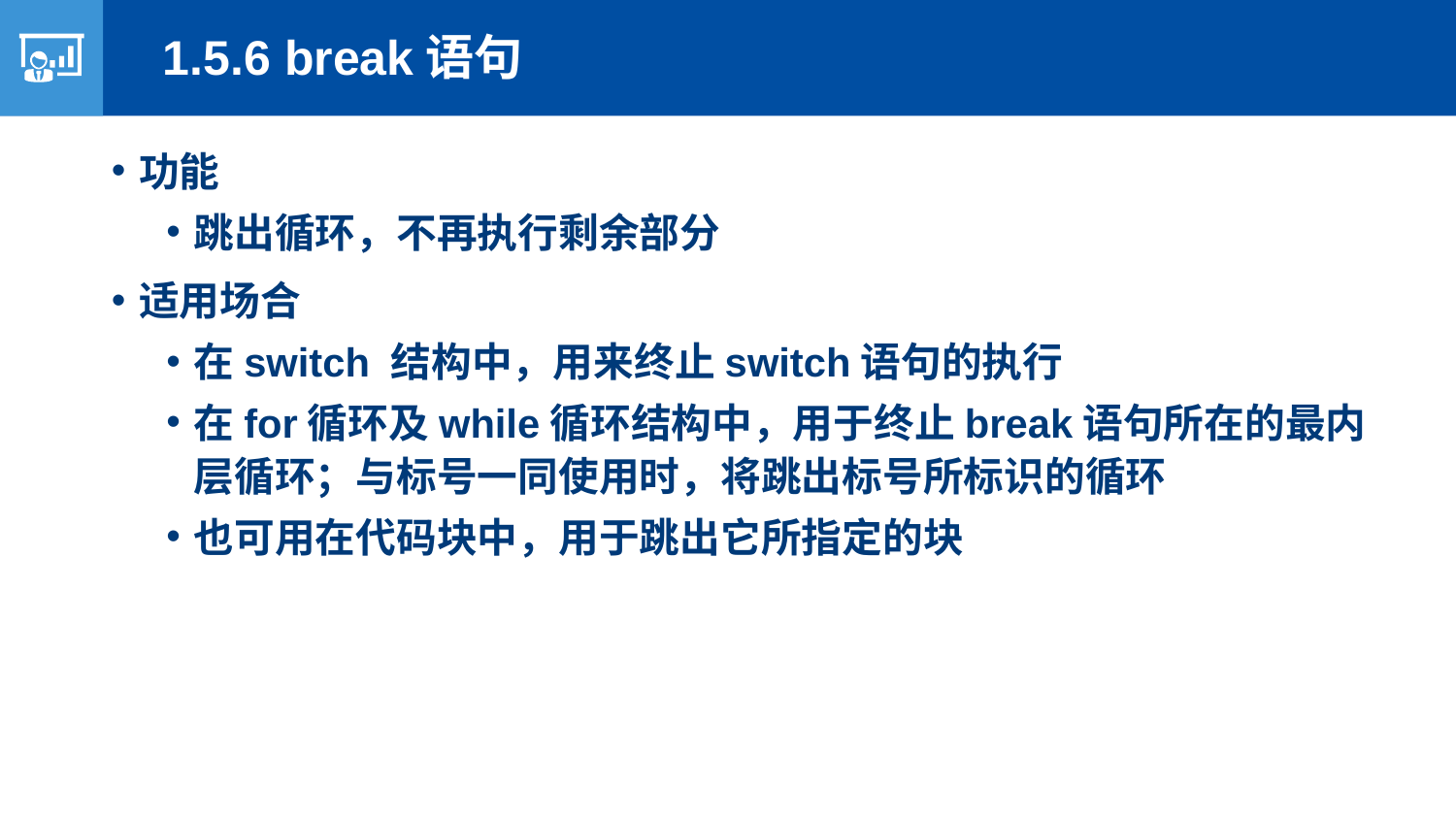

1.5.6 break语句
功能
跳出循环，不再执行剩余部分
适用场合
在switch 结构中，用来终止switch语句的执行
在for循环及while循环结构中，用于终止break语句所在的最内层循环；与标号一同使用时，将跳出标号所标识的循环
也可用在代码块中，用于跳出它所指定的块